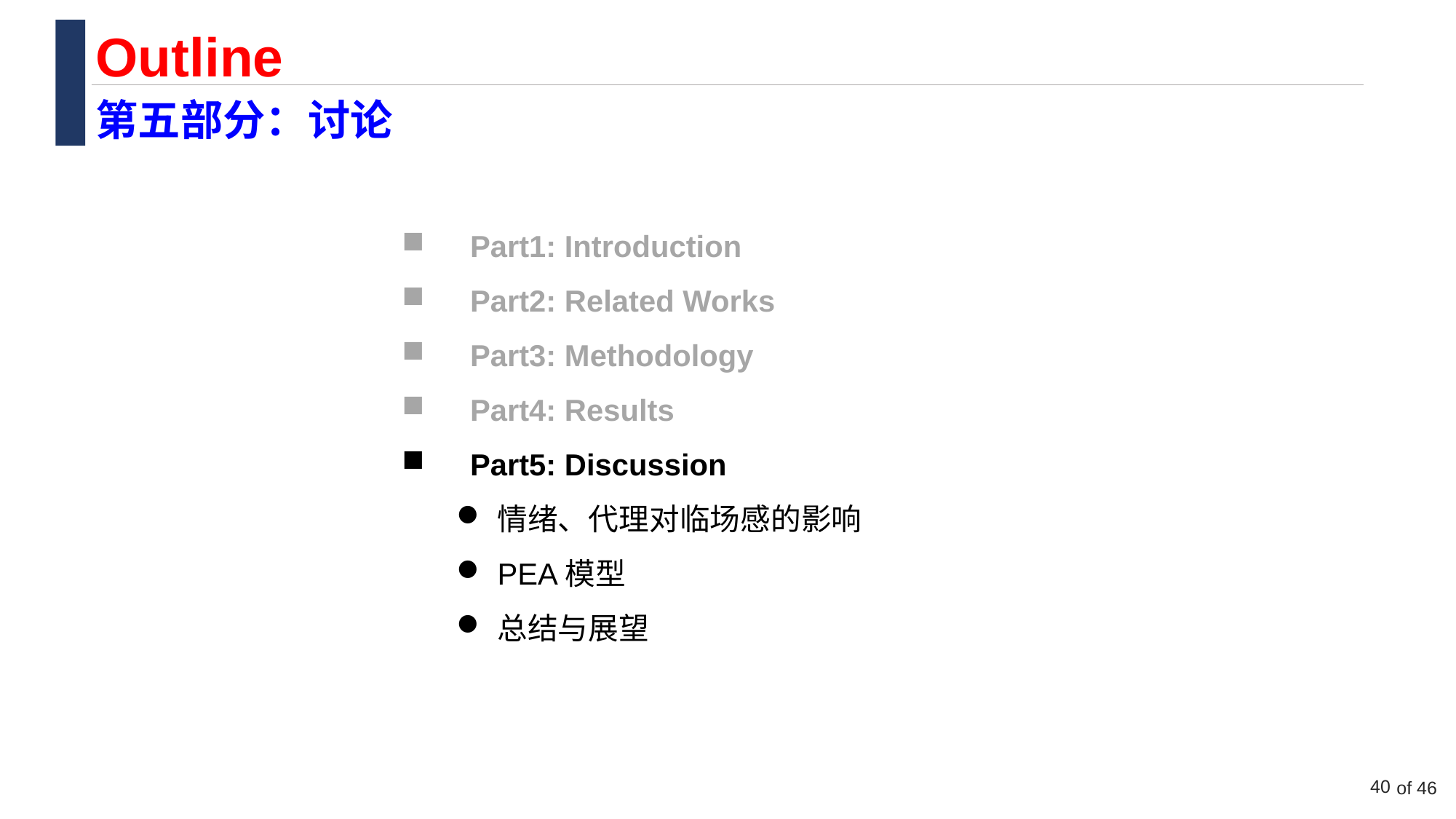

Outline
第五部分：讨论
Part1: Introduction
Part2: Related Works
Part3: Methodology
Part4: Results
Part5: Discussion
情绪、代理对临场感的影响
PEA模型
总结与展望
40